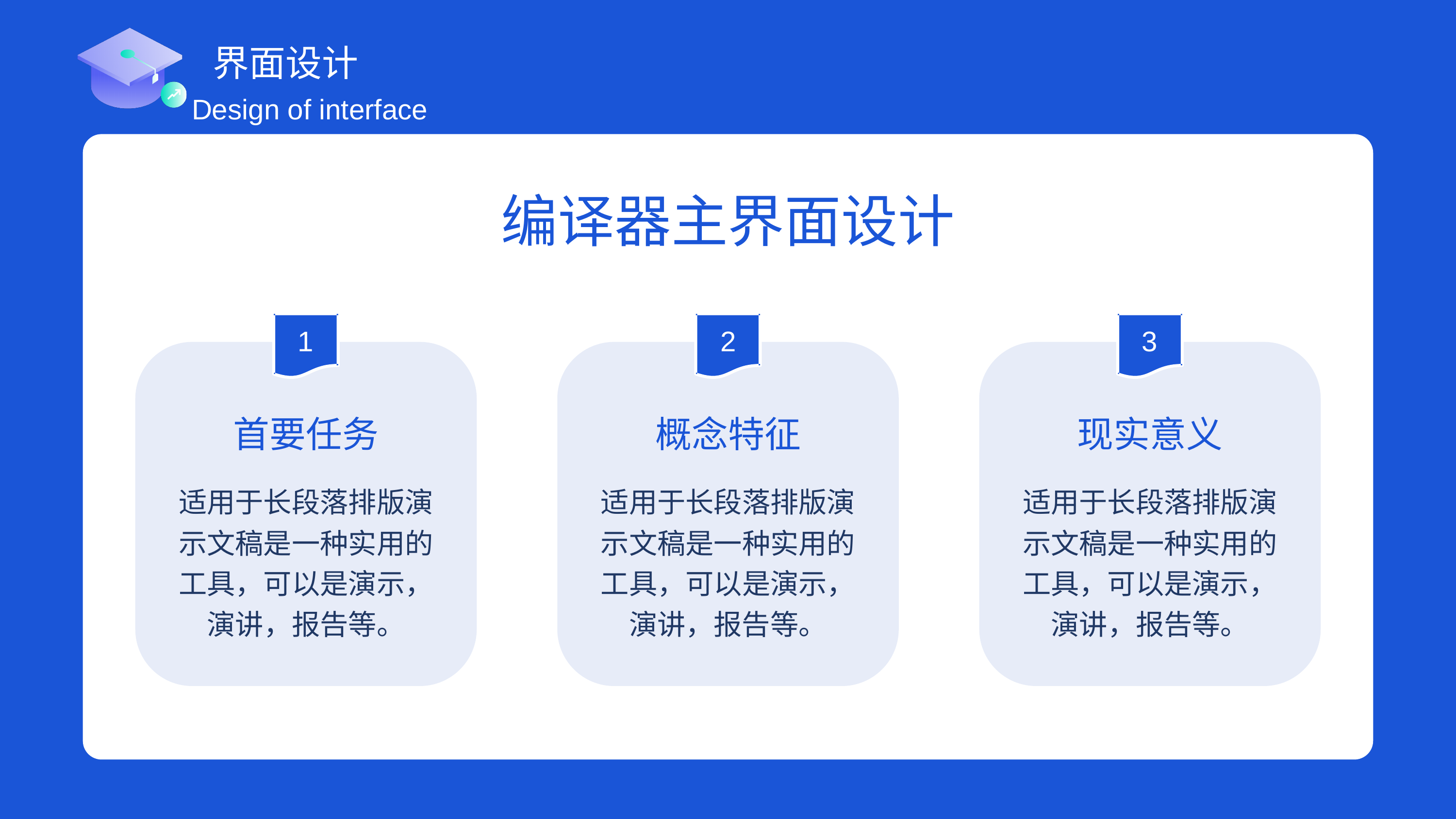

界面设计
Design of interface

编译器主界面设计

1
2
3

首要任务
概念特征
现实意义
适用于长段落排版演示文稿是一种实用的工具，可以是演示，演讲，报告等。

适用于长段落排版演示文稿是一种实用的工具，可以是演示，演讲，报告等。
适用于长段落排版演示文稿是一种实用的工具，可以是演示，演讲，报告等。